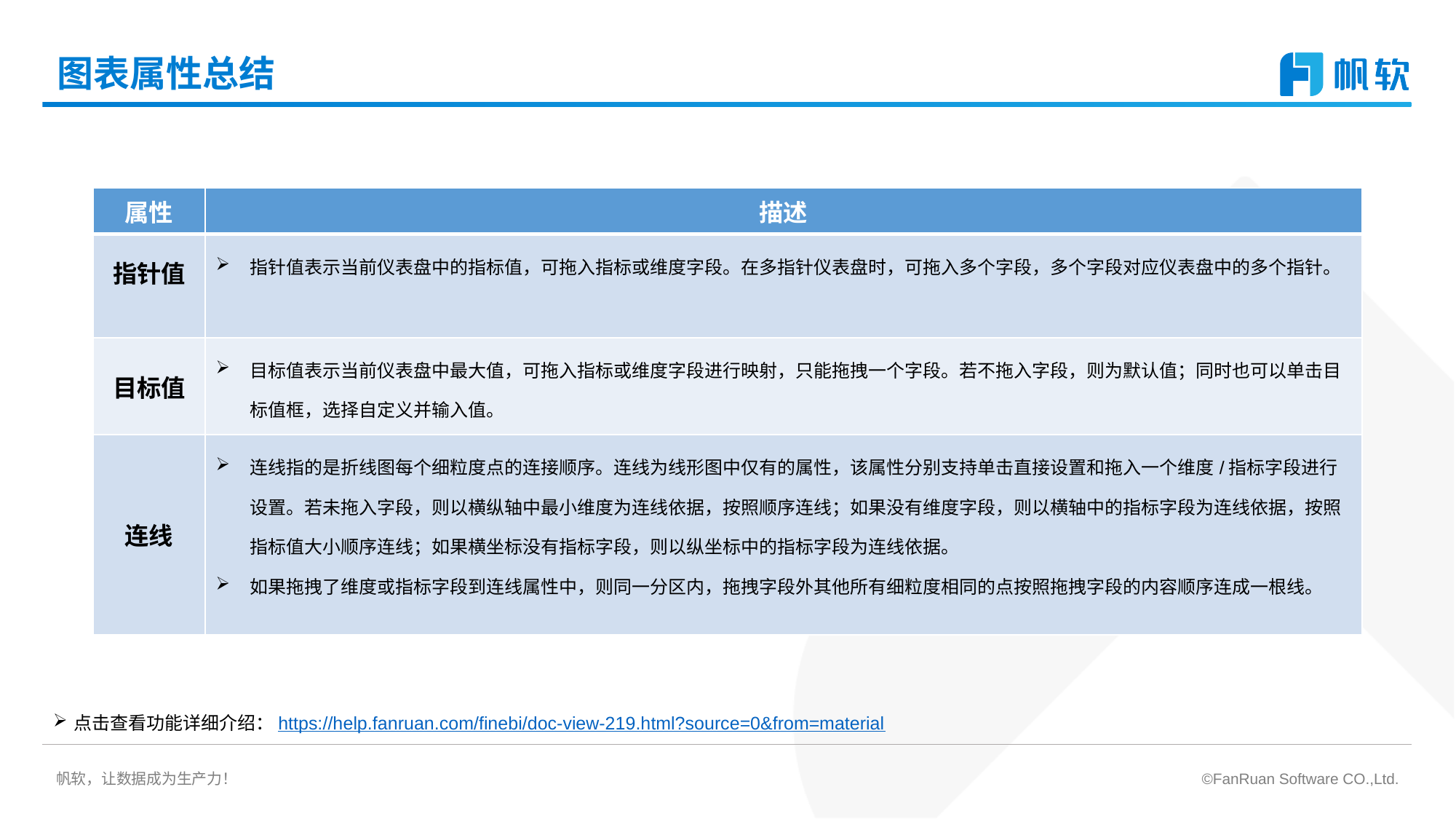

# 图表属性总结
| 属性 | 描述 |
| --- | --- |
| 指针值 | 指针值表示当前仪表盘中的指标值，可拖入指标或维度字段。在多指针仪表盘时，可拖入多个字段，多个字段对应仪表盘中的多个指针。 |
| 目标值 | 目标值表示当前仪表盘中最大值，可拖入指标或维度字段进行映射，只能拖拽一个字段。若不拖入字段，则为默认值；同时也可以单击目标值框，选择自定义并输入值。 |
| 连线 | 连线指的是折线图每个细粒度点的连接顺序。连线为线形图中仅有的属性，该属性分别支持单击直接设置和拖入一个维度/指标字段进行设置。若未拖入字段，则以横纵轴中最小维度为连线依据，按照顺序连线；如果没有维度字段，则以横轴中的指标字段为连线依据，按照指标值大小顺序连线；如果横坐标没有指标字段，则以纵坐标中的指标字段为连线依据。 如果拖拽了维度或指标字段到连线属性中，则同一分区内，拖拽字段外其他所有细粒度相同的点按照拖拽字段的内容顺序连成一根线。 |
点击查看功能详细介绍：https://help.fanruan.com/finebi/doc-view-219.html?source=0&from=material